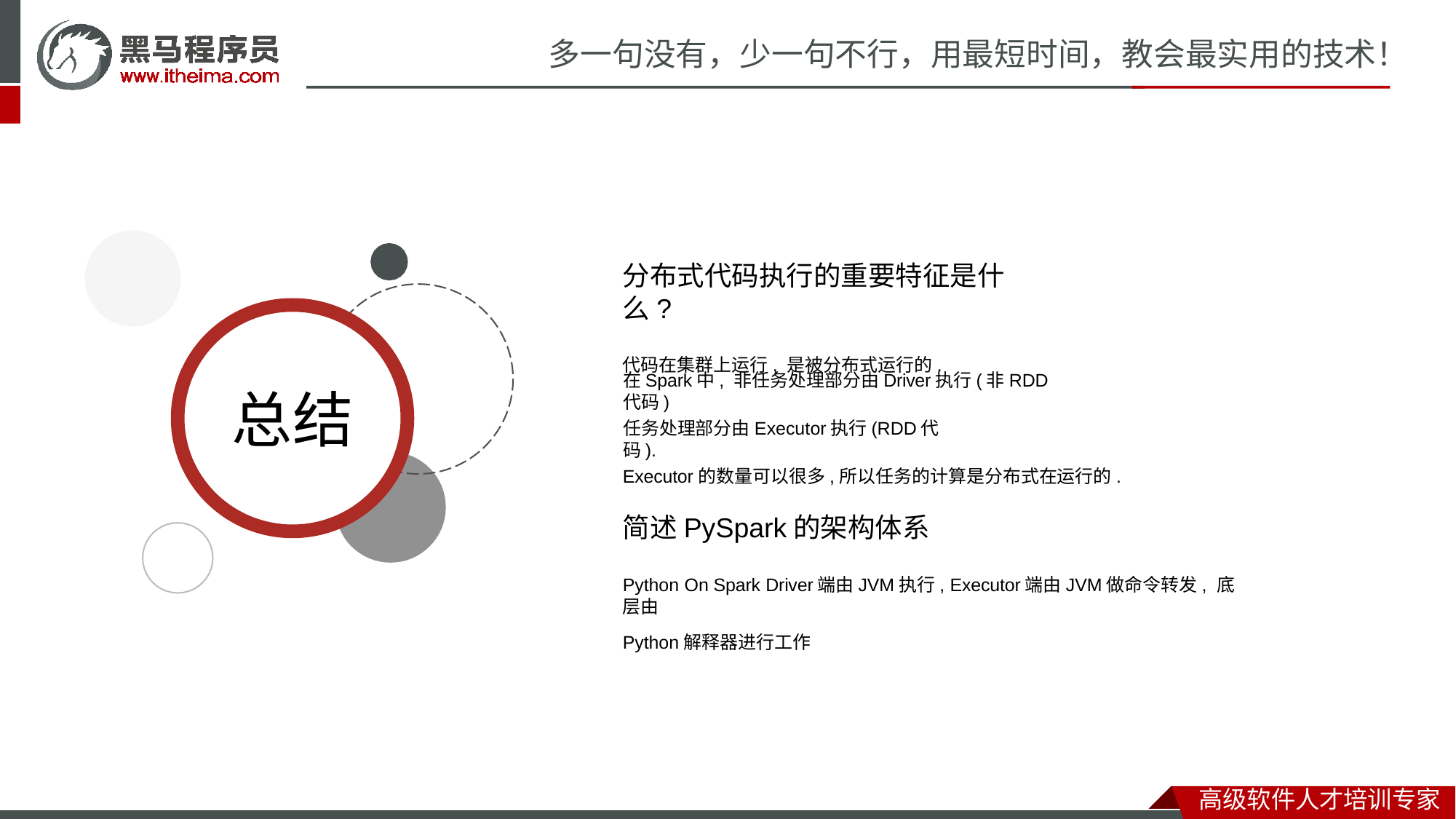

# 多一句没有，少一句不行，用最短时间，教会最实用的技术！

分布式代码执行的重要特征是什么?
代码在集群上运行, 是被分布式运行的.
在Spark中, 非任务处理部分由Driver执行(非RDD代码)
总结
任务处理部分由Executor执行(RDD代码).
Executor的数量可以很多,所以任务的计算是分布式在运行的.

简述PySpark的架构体系
Python On Spark Driver端由JVM执行, Executor端由JVM做命令转发, 底层由

Python解释器进行工作
高级软件人才培训专家